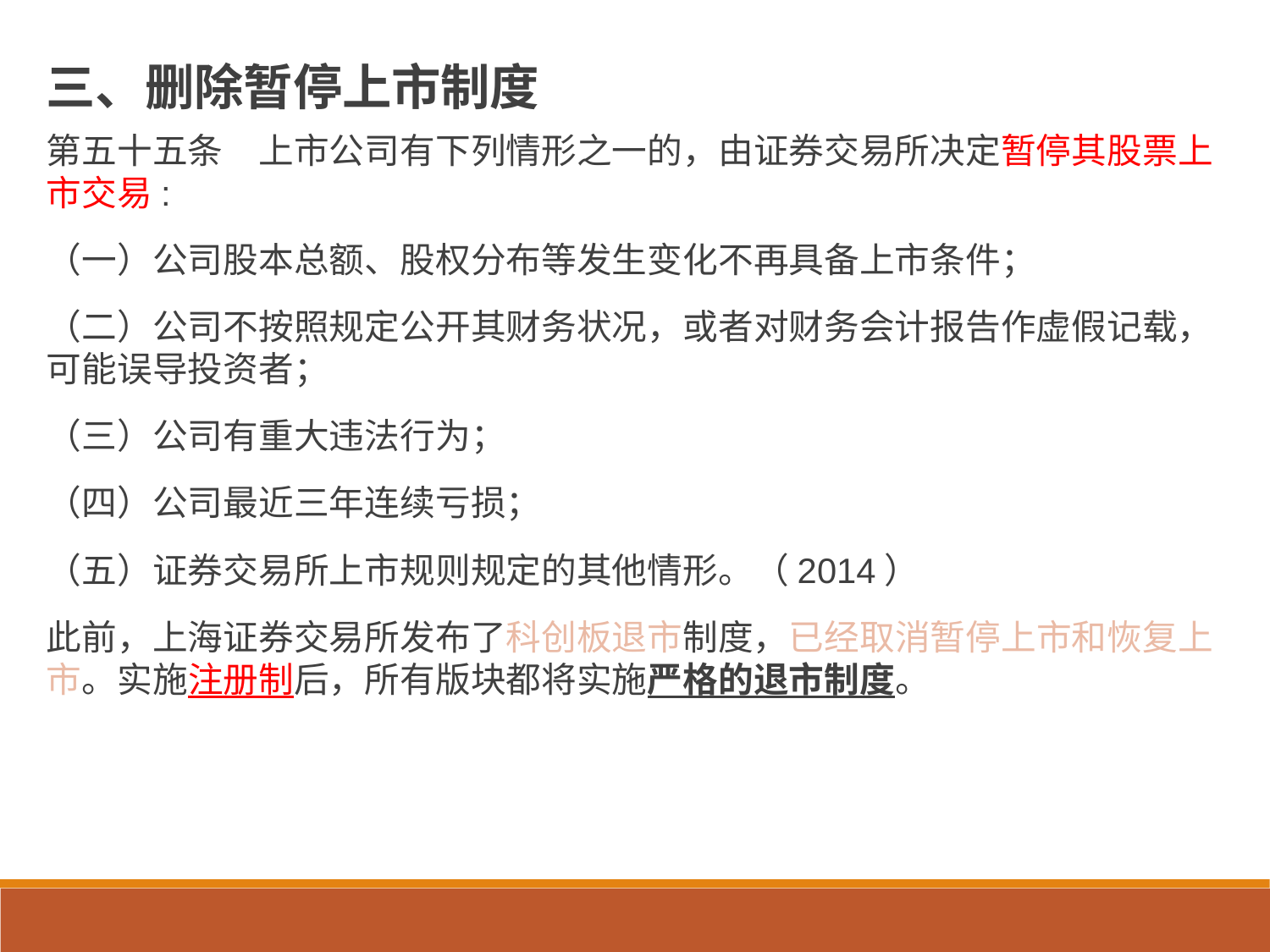

# 三、删除暂停上市制度
第五十五条　上市公司有下列情形之一的，由证券交易所决定暂停其股票上市交易:
（一）公司股本总额、股权分布等发生变化不再具备上市条件；
（二）公司不按照规定公开其财务状况，或者对财务会计报告作虚假记载，可能误导投资者；
（三）公司有重大违法行为；
（四）公司最近三年连续亏损；
（五）证券交易所上市规则规定的其他情形。（2014）
此前，上海证券交易所发布了科创板退市制度，已经取消暂停上市和恢复上市。实施注册制后，所有版块都将实施严格的退市制度。